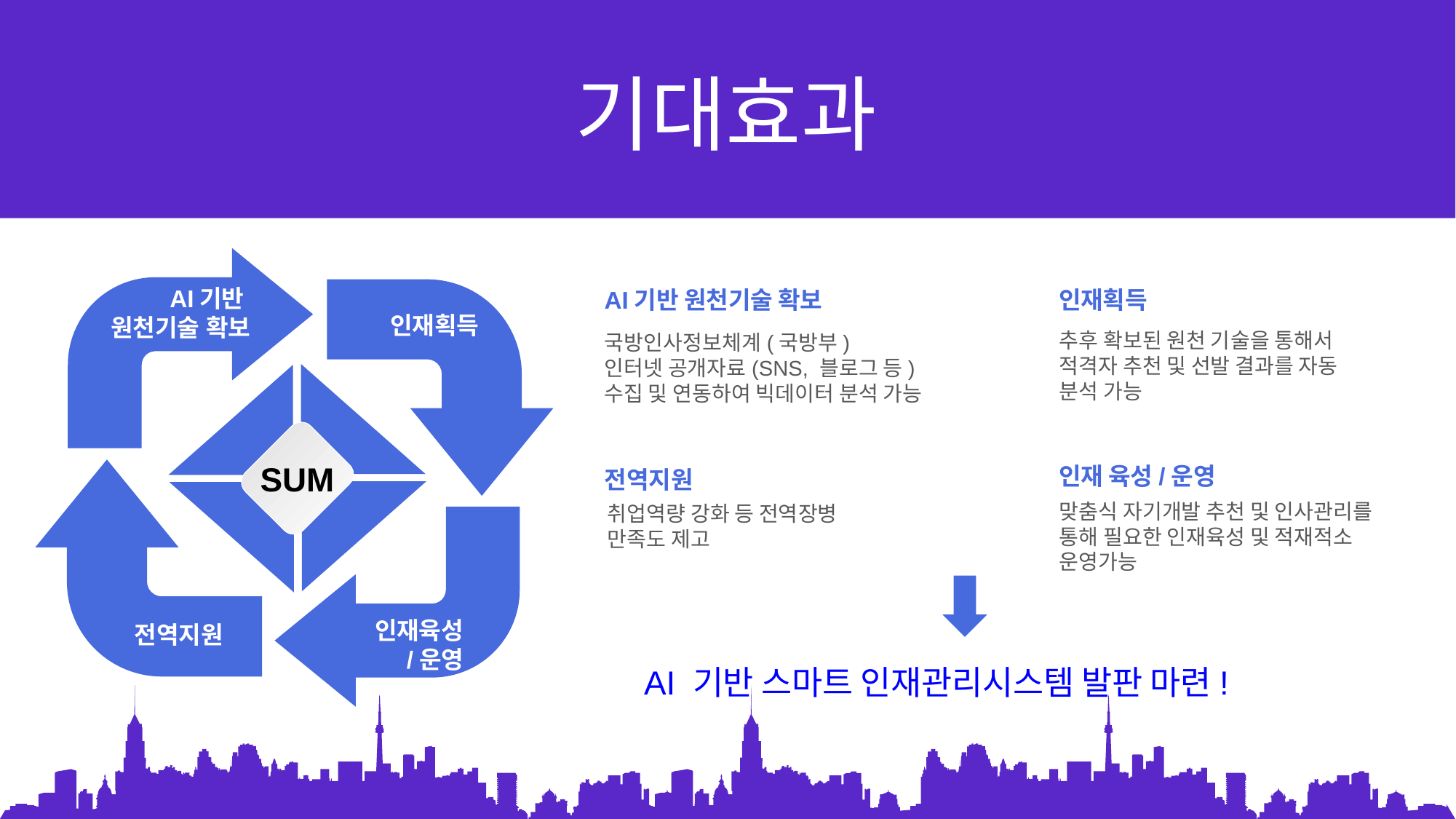

기대효과

AI기반
원천기술 확보
AI기반 원천기술 확보
인재획득
인재획득
추후 확보된 원천 기술을 통해서 적격자 추천 및 선발 결과를 자동 분석 가능
국방인사정보체계(국방부)
인터넷 공개자료(SNS, 블로그 등)
수집 및 연동하여 빅데이터 분석 가능

인재 육성/운영

전역지원
SUM
맞춤식 자기개발 추천 및 인사관리를 통해 필요한 인재육성 및 적재적소 운영가능
취업역량 강화 등 전역장병 만족도 제고

인재육성
      /운영

전역지원
AI 기반 스마트 인재관리시스템 발판 마련!